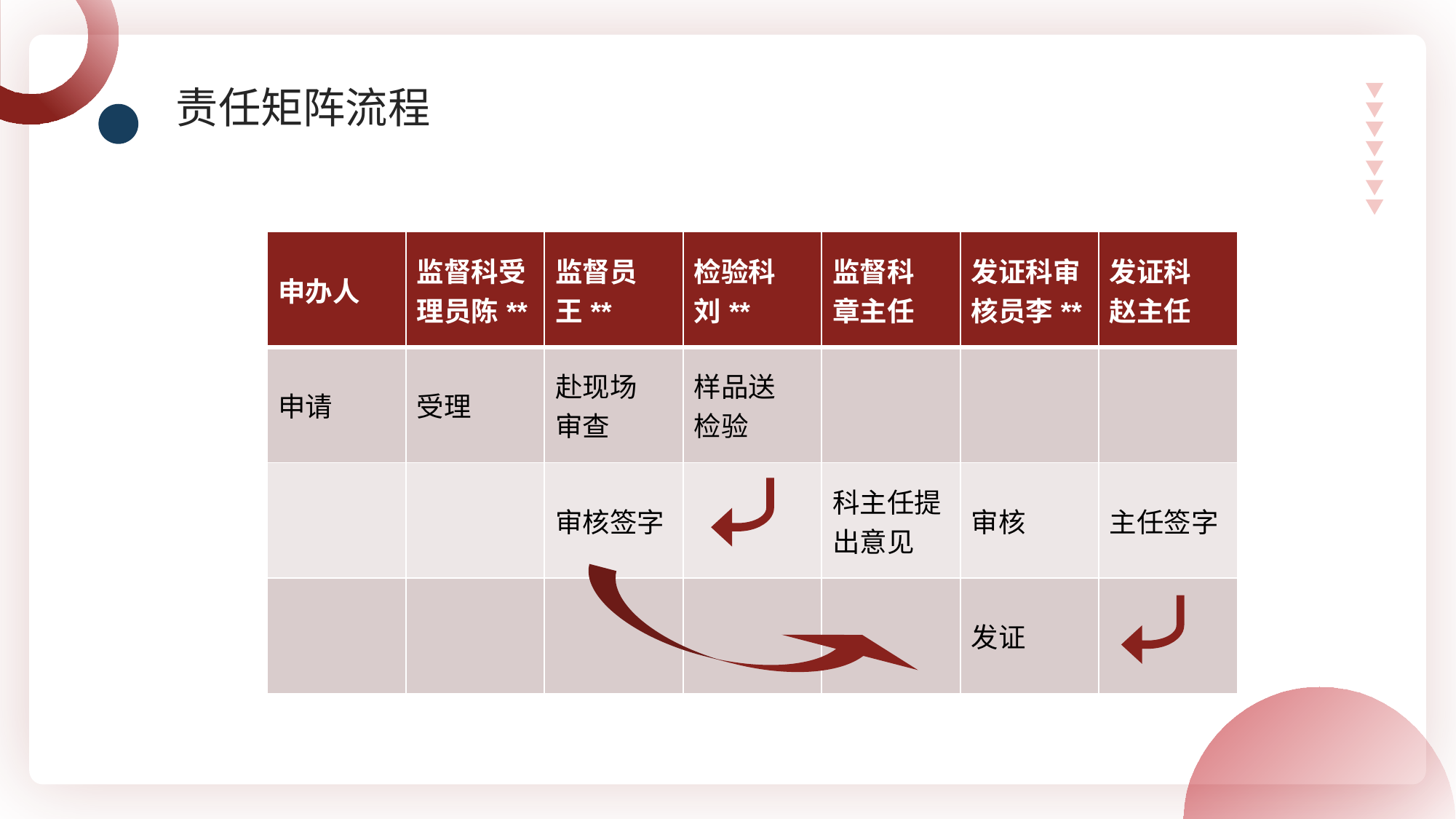

责任矩阵流程
| 申办人 | 监督科受理员陈\*\* | 监督员 王\*\* | 检验科 刘\*\* | 监督科 章主任 | 发证科审核员李\*\* | 发证科 赵主任 |
| --- | --- | --- | --- | --- | --- | --- |
| 申请 | 受理 | 赴现场 审查 | 样品送 检验 |  |  |  |
|  |  | 审核签字 |  | 科主任提出意见 | 审核 | 主任签字 |
|  |  |  |  |  | 发证 |  |